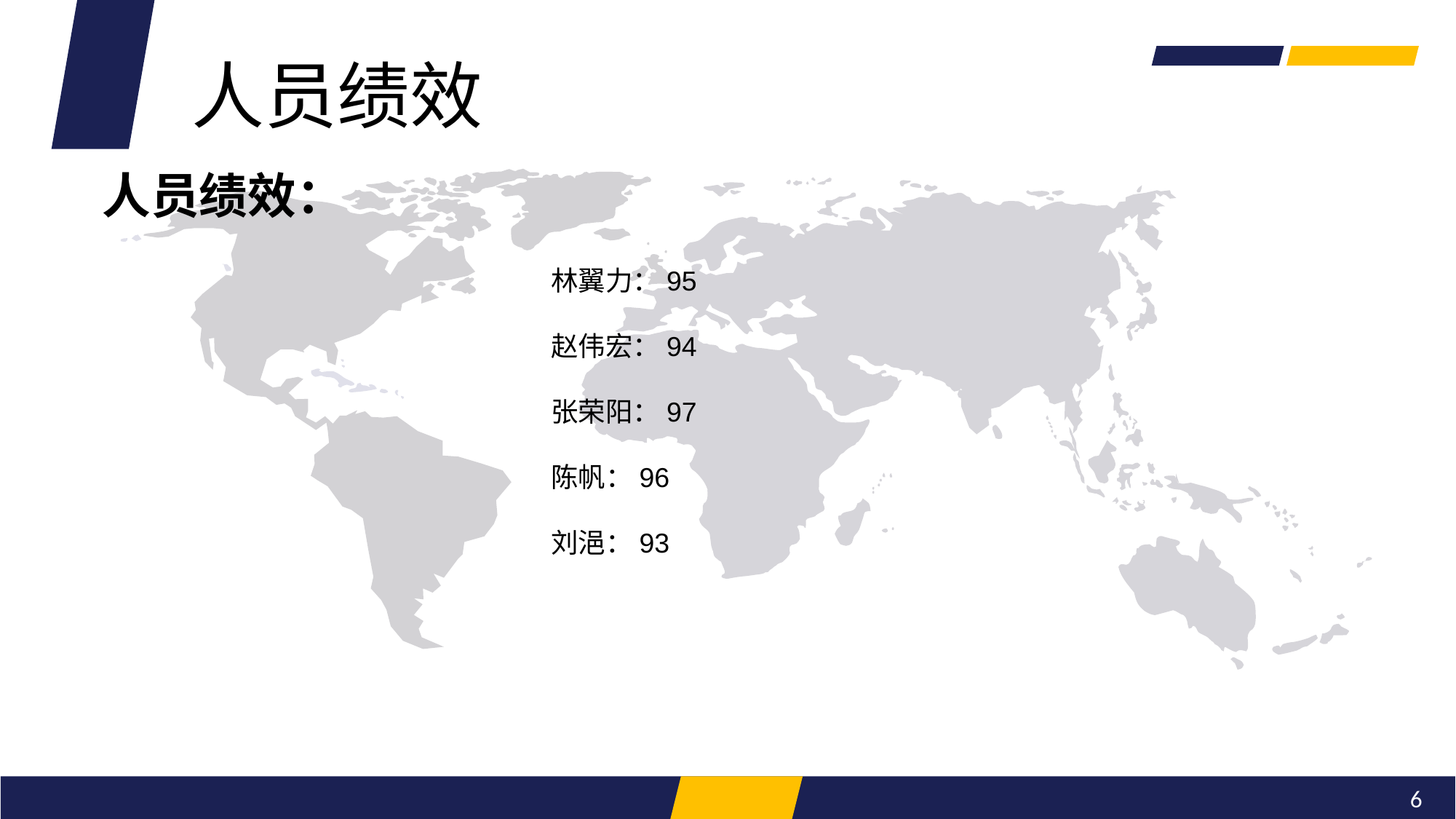

人员绩效

人员绩效：

林翼力：95

赵伟宏：94

张荣阳：97

陈帆：96

刘浥：93

6